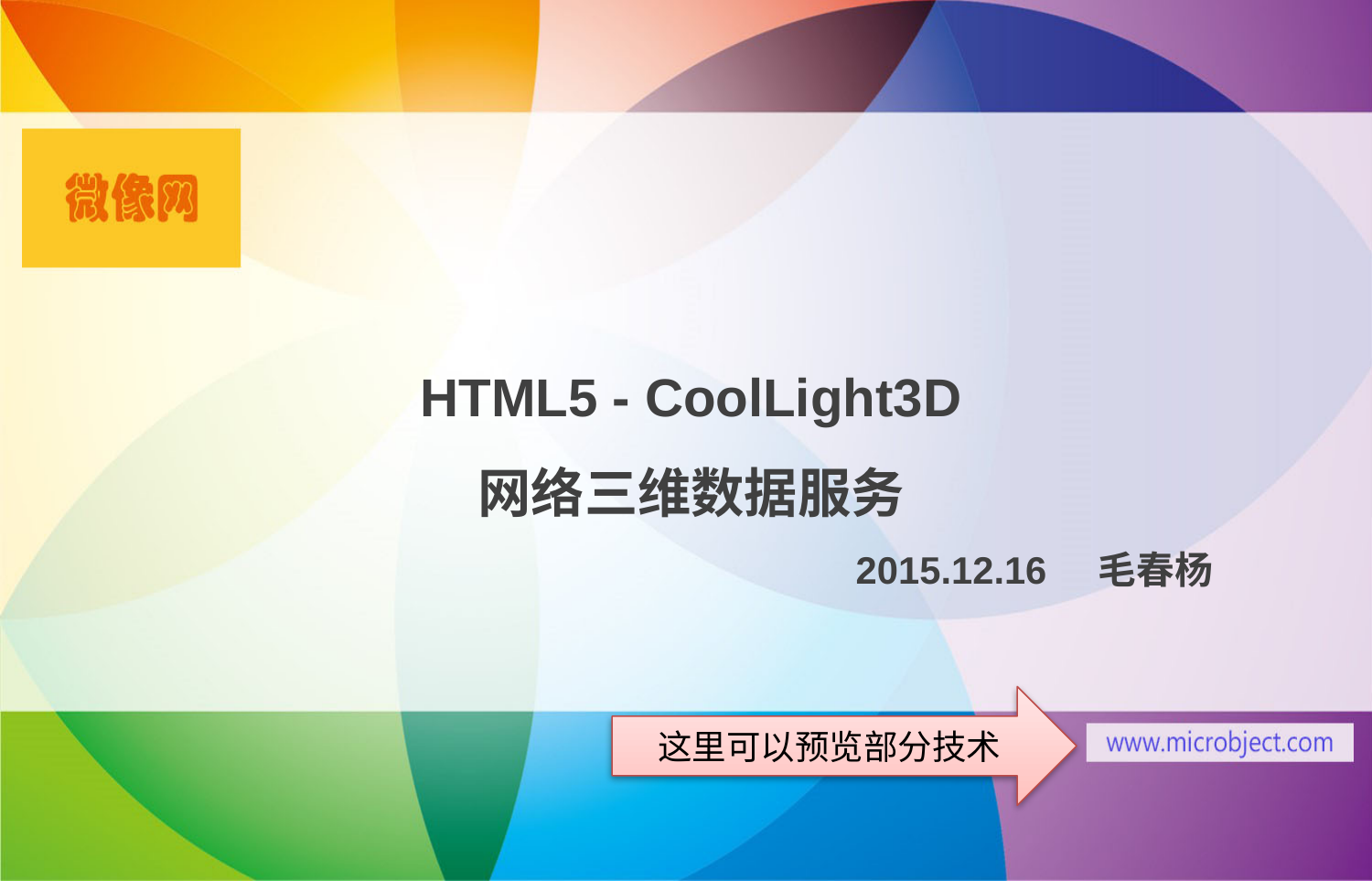

HTML5 - CoolLight3D
网络三维数据服务
					2015.12.16    毛春杨
这里可以预览部分技术